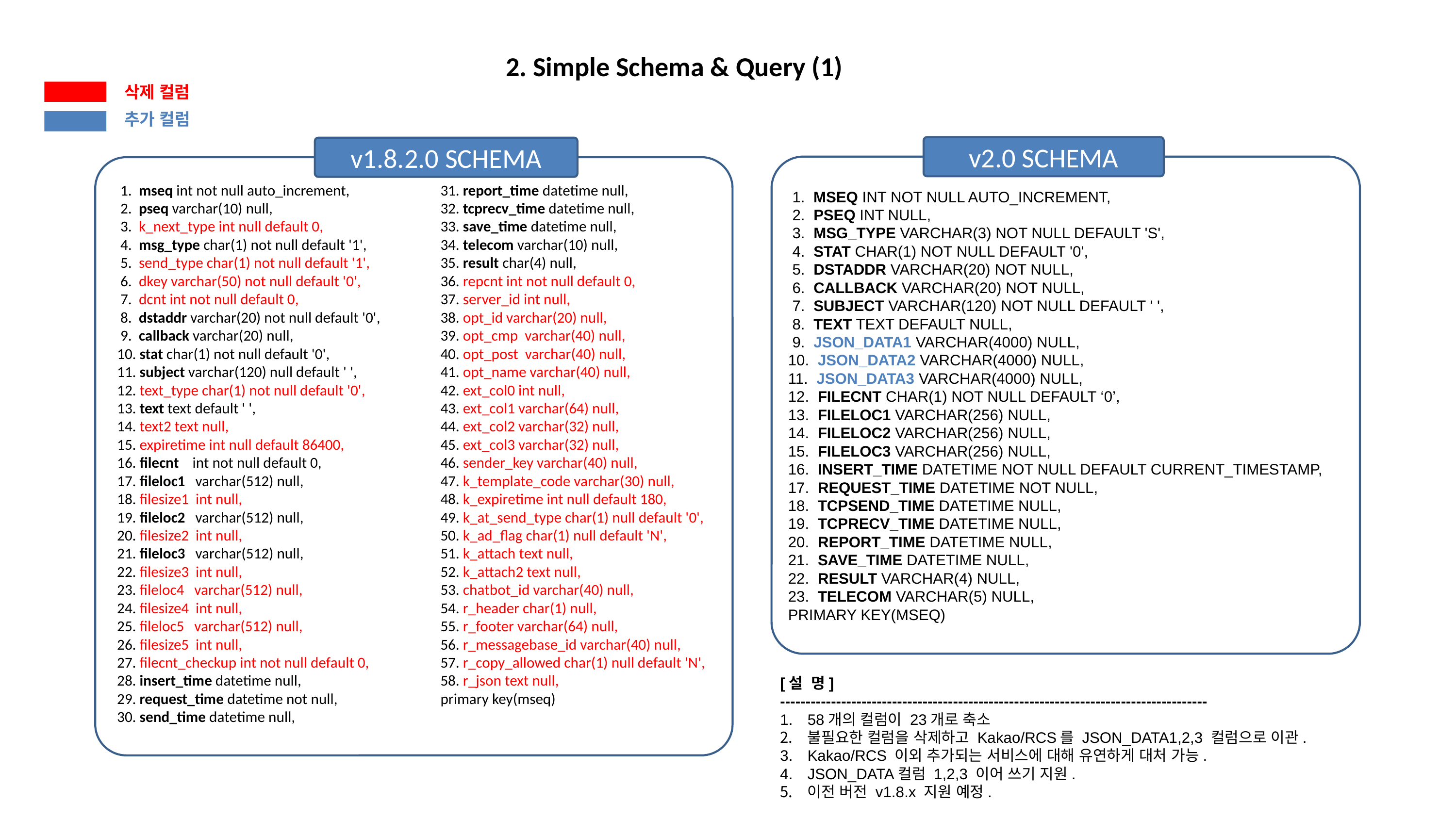

2. Simple Schema & Query (1)
삭제 컬럼

추가 컬럼

v2.0 SCHEMA
v1.8.2.0 SCHEMA
 1.  MSEQ INT NOT NULL AUTO_INCREMENT,
 2.  PSEQ INT NULL,
 3.  MSG_TYPE VARCHAR(3) NOT NULL DEFAULT 'S',
 4.  STAT CHAR(1) NOT NULL DEFAULT '0',
 5.  DSTADDR VARCHAR(20) NOT NULL,
 6.  CALLBACK VARCHAR(20) NOT NULL,
 7.  SUBJECT VARCHAR(120) NOT NULL DEFAULT ' ',
 8.  TEXT TEXT DEFAULT NULL,
 9.  JSON_DATA1 VARCHAR(4000) NULL,
10.  JSON_DATA2 VARCHAR(4000) NULL,
11.  JSON_DATA3 VARCHAR(4000) NULL,
12.  FILECNT CHAR(1) NOT NULL DEFAULT ‘0’,
13.  FILELOC1 VARCHAR(256) NULL,
14.  FILELOC2 VARCHAR(256) NULL,
15.  FILELOC3 VARCHAR(256) NULL,
16.  INSERT_TIME DATETIME NOT NULL DEFAULT CURRENT_TIMESTAMP,
17.  REQUEST_TIME DATETIME NOT NULL,
18.  TCPSEND_TIME DATETIME NULL,
19.  TCPRECV_TIME DATETIME NULL,
20.  REPORT_TIME DATETIME NULL,
21.  SAVE_TIME DATETIME NULL,
22.  RESULT VARCHAR(4) NULL,
23.  TELECOM VARCHAR(5) NULL,
PRIMARY KEY(MSEQ)

 1.  mseq int not null auto_increment,
 2.  pseq varchar(10) null,
 3.  k_next_type int null default 0,
 4.  msg_type char(1) not null default '1',
 5.  send_type char(1) not null default '1',
 6.  dkey varchar(50) not null default '0',
 7.  dcnt int not null default 0,
 8.  dstaddr varchar(20) not null default '0',
 9.  callback varchar(20) null,
10. stat char(1) not null default '0',
11. subject varchar(120) null default ' ',
12. text_type char(1) not null default '0',
13. text text default ' ',
14. text2 text null,
15. expiretime int null default 86400,
16. filecnt    int not null default 0,
17. fileloc1   varchar(512) null,
18. filesize1  int null,
19. fileloc2   varchar(512) null,
20. filesize2  int null,
21. fileloc3   varchar(512) null,
22. filesize3  int null,
23. fileloc4   varchar(512) null,
24. filesize4  int null,
25. fileloc5   varchar(512) null,
26. filesize5  int null,
27. filecnt_checkup int not null default 0,
28. insert_time datetime null,
29. request_time datetime not null,
30. send_time datetime null,
31. report_time datetime null,
32. tcprecv_time datetime null,
33. save_time datetime null,
34. telecom varchar(10) null,
35. result char(4) null,
36. repcnt int not null default 0,
37. server_id int null,
38. opt_id varchar(20) null,
39. opt_cmp  varchar(40) null,
40. opt_post  varchar(40) null,
41. opt_name varchar(40) null,
42. ext_col0 int null,
43. ext_col1 varchar(64) null,
44. ext_col2 varchar(32) null,
45. ext_col3 varchar(32) null,
46. sender_key varchar(40) null,
47. k_template_code varchar(30) null,
48. k_expiretime int null default 180,
49. k_at_send_type char(1) null default '0',
50. k_ad_flag char(1) null default 'N',
51. k_attach text null,
52. k_attach2 text null,
53. chatbot_id varchar(40) null,
54. r_header char(1) null,
55. r_footer varchar(64) null,
56. r_messagebase_id varchar(40) null,
57. r_copy_allowed char(1) null default 'N',
58. r_json text null,
primary key(mseq)
[설  명]
------------------------------------------------------------------------------------
58개의 컬럼이 23개로 축소
불필요한 컬럼을 삭제하고 Kakao/RCS를 JSON_DATA1,2,3 컬럼으로 이관.
Kakao/RCS 이외 추가되는 서비스에 대해 유연하게 대처 가능.
JSON_DATA컬럼 1,2,3 이어 쓰기 지원.
이전 버전 v1.8.x 지원 예정.